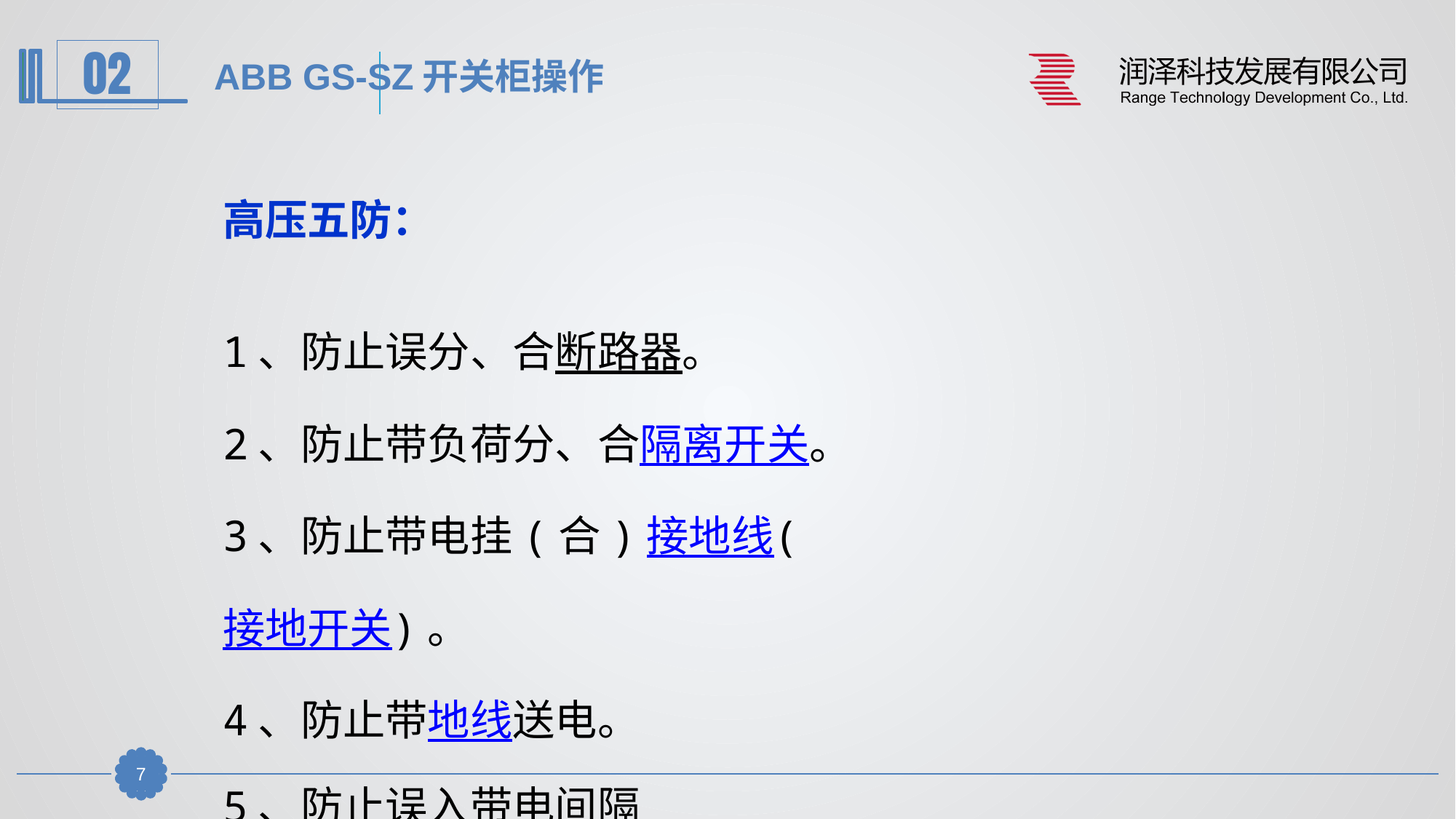

ABB GS-SZ开关柜操作
高压五防：
1、防止误分、合断路器。
2、防止带负荷分、合隔离开关。
3、防止带电挂(合)接地线(接地开关)。
4、防止带地线送电。
5、防止误入带电间隔
7